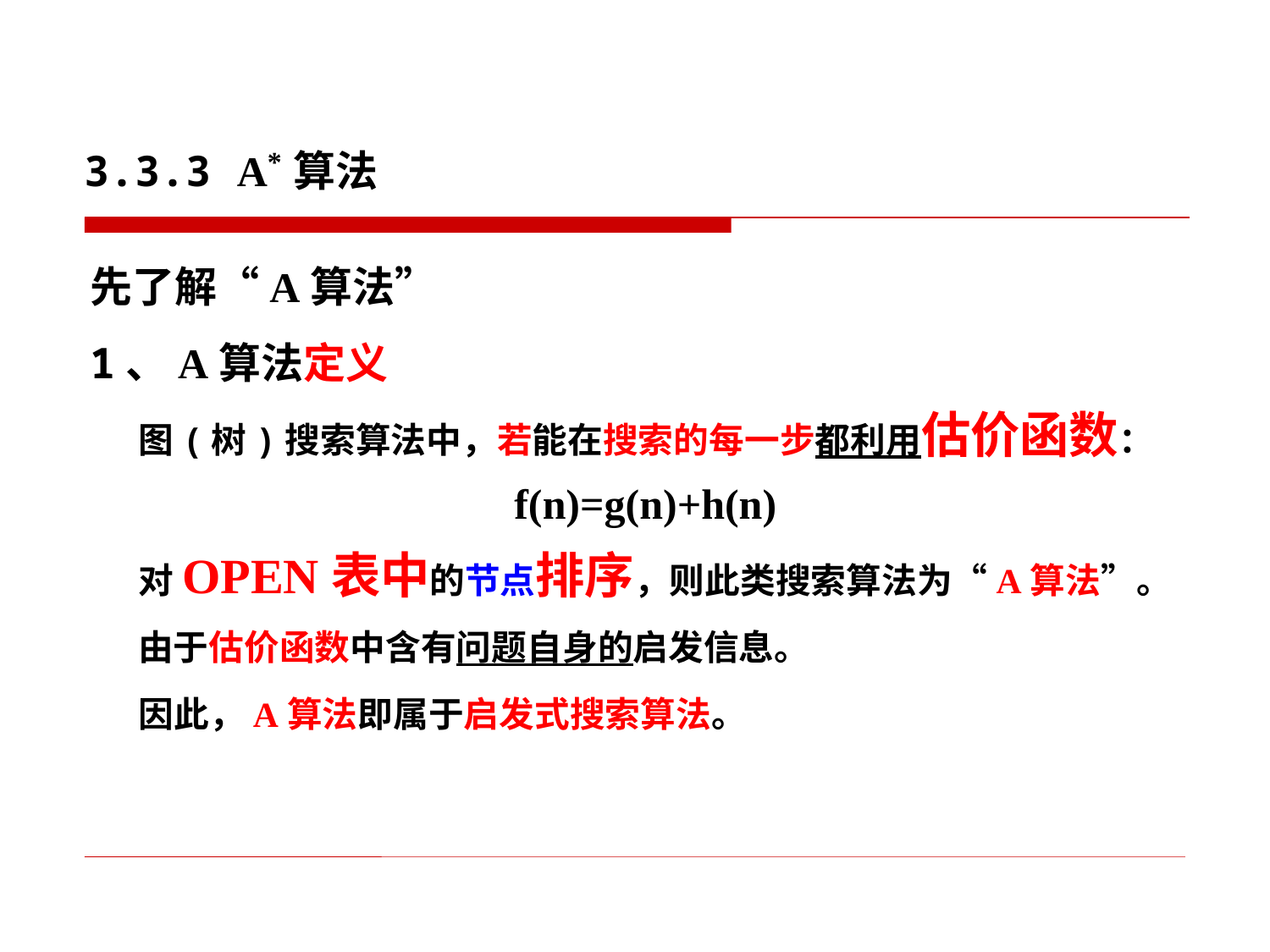

3.3.3 A*算法
先了解“A算法”
1、A算法定义
    图(树)搜索算法中，若能在搜索的每一步都利用估价函数：
f(n)=g(n)+h(n)
     对OPEN表中的节点排序，则此类搜索算法为“A算法”。
    由于估价函数中含有问题自身的启发信息。
     因此，A算法即属于启发式搜索算法。